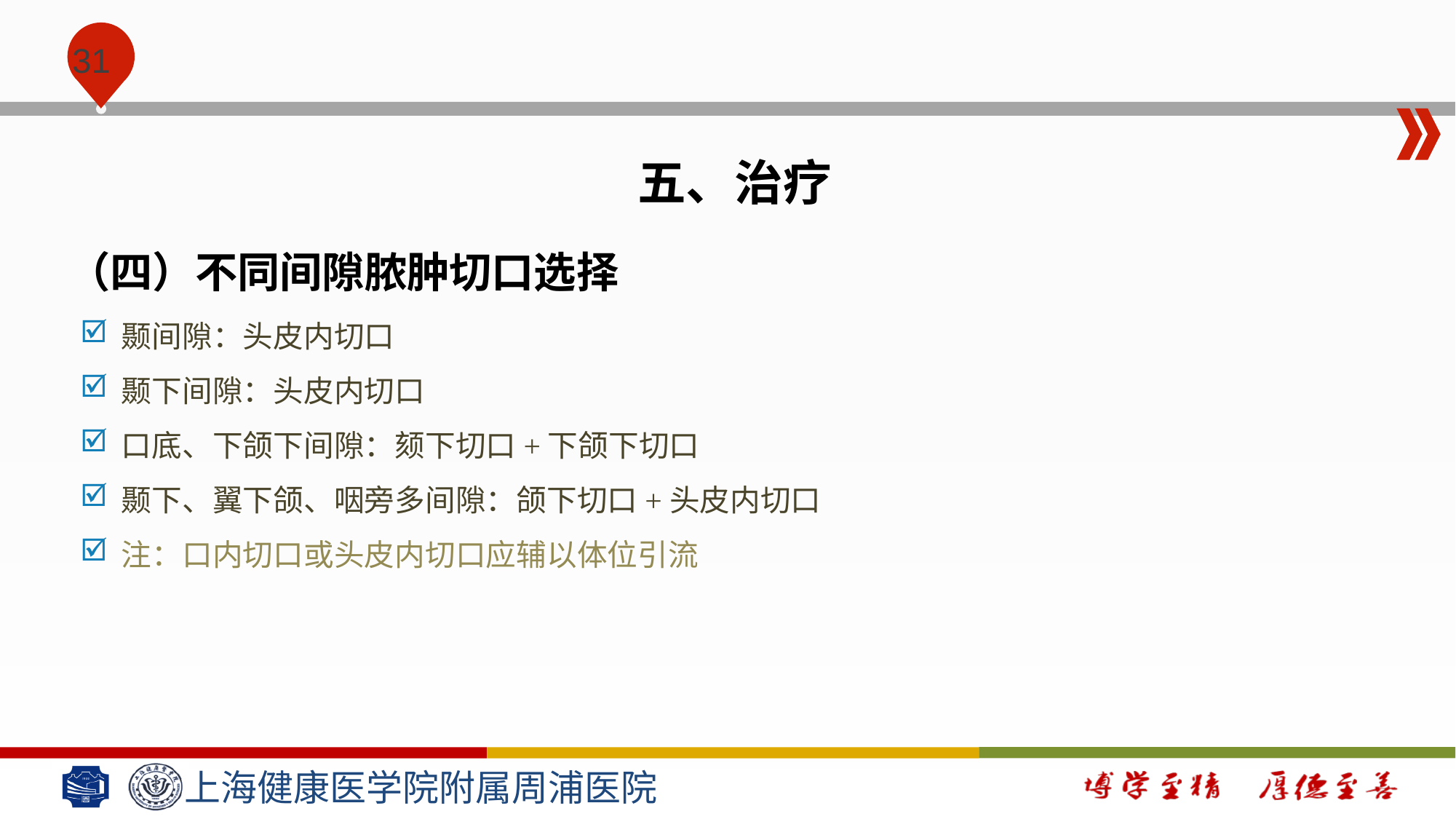

#
五、治疗
（四）不同间隙脓肿切口选择
颞间隙：头皮内切口
颞下间隙：头皮内切口
口底、下颌下间隙：颏下切口+下颌下切口
颞下、翼下颌、咽旁多间隙：颌下切口+头皮内切口
注：口内切口或头皮内切口应辅以体位引流